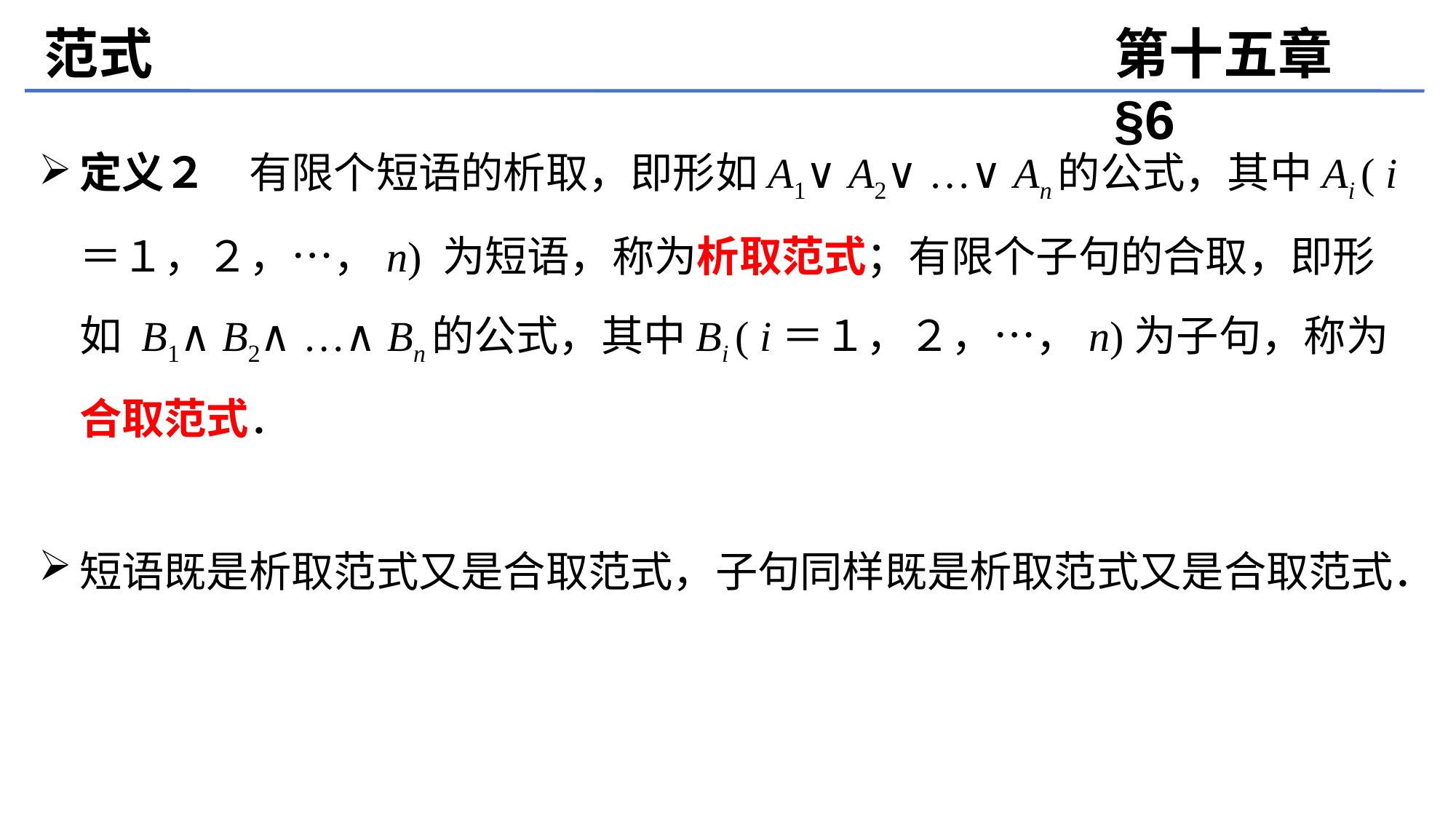

范式
第十五章 §6
定义２　有限个短语的析取，即形如A1∨A2∨…∨An的公式，其中Ai ( i＝１，２，…，n) 为短语，称为析取范式；有限个子句的合取，即形如 B1∧B2∧…∧Bn的公式，其中Bi ( i＝１，２，…，n)为子句，称为合取范式．

短语既是析取范式又是合取范式，子句同样既是析取范式又是合取范式．